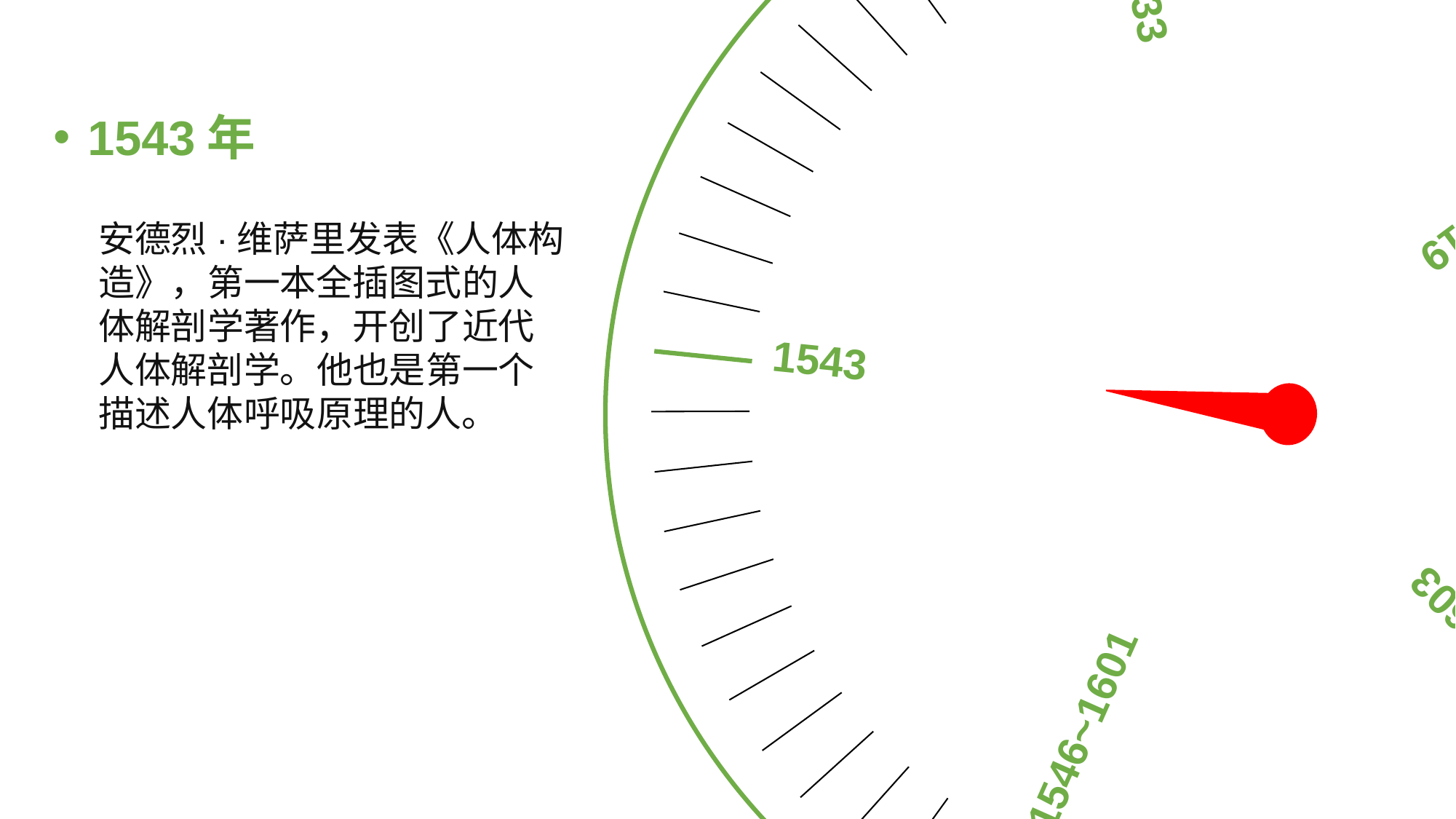

1543
1533
1546~1601
1609~1619
1590~1603
1543年
安德烈·维萨里发表《人体构造》，第一本全插图式的人体解剖学著作，开创了近代人体解剖学。他也是第一个描述人体呼吸原理的人。